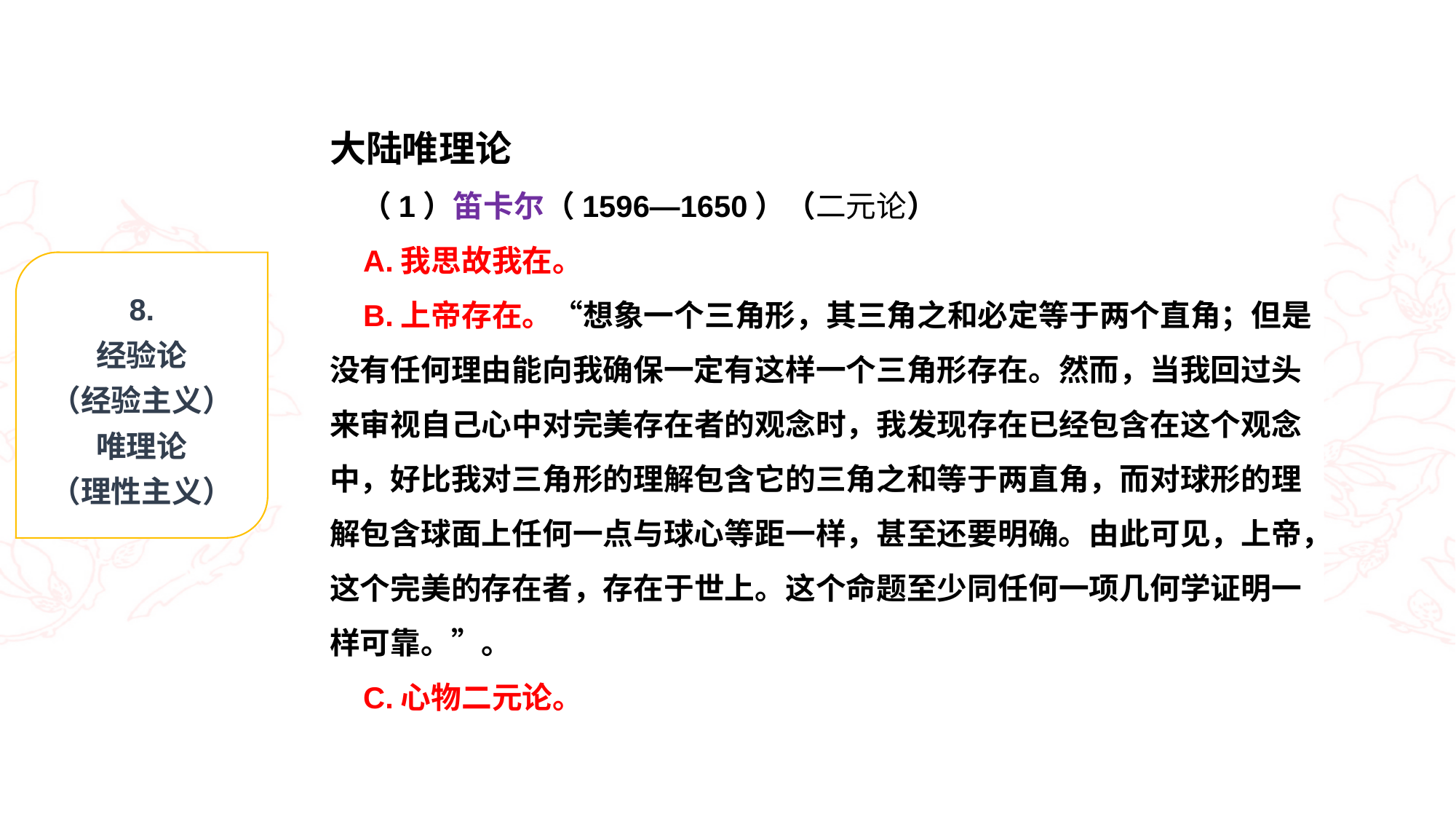

大陆唯理论
    （1）笛卡尔（1596—1650）（二元论）
    A.我思故我在。
    B.上帝存在。“想象一个三角形，其三角之和必定等于两个直角；但是没有任何理由能向我确保一定有这样一个三角形存在。然而，当我回过头来审视自己心中对完美存在者的观念时，我发现存在已经包含在这个观念中，好比我对三角形的理解包含它的三角之和等于两直角，而对球形的理解包含球面上任何一点与球心等距一样，甚至还要明确。由此可见，上帝，这个完美的存在者，存在于世上。这个命题至少同任何一项几何学证明一样可靠。”。
    C.心物二元论。
8.
经验论
（经验主义）
唯理论
（理性主义）